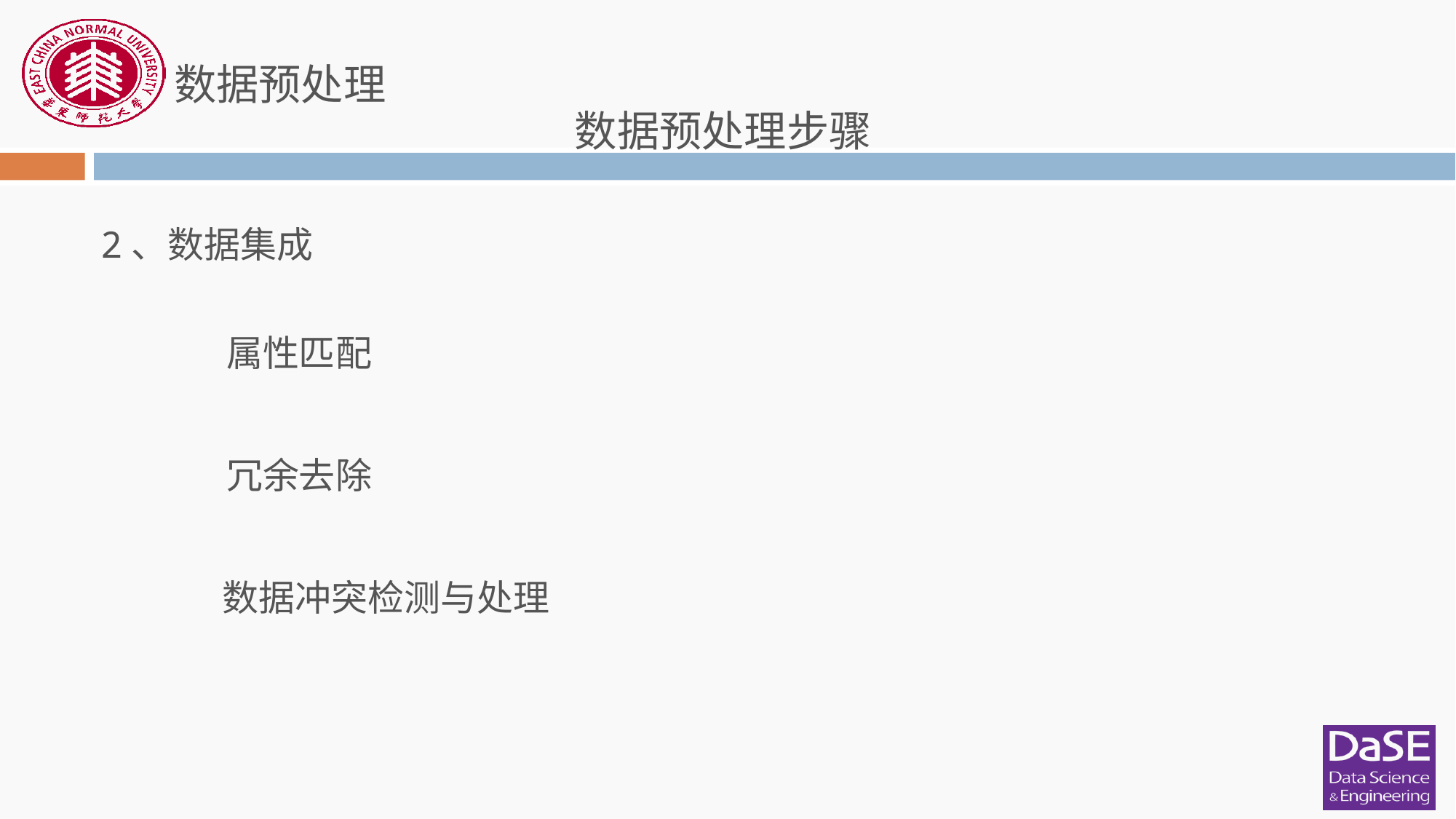

数据预处理
数据预处理步骤
2、数据集成
属性匹配
冗余去除
数据冲突检测与处理